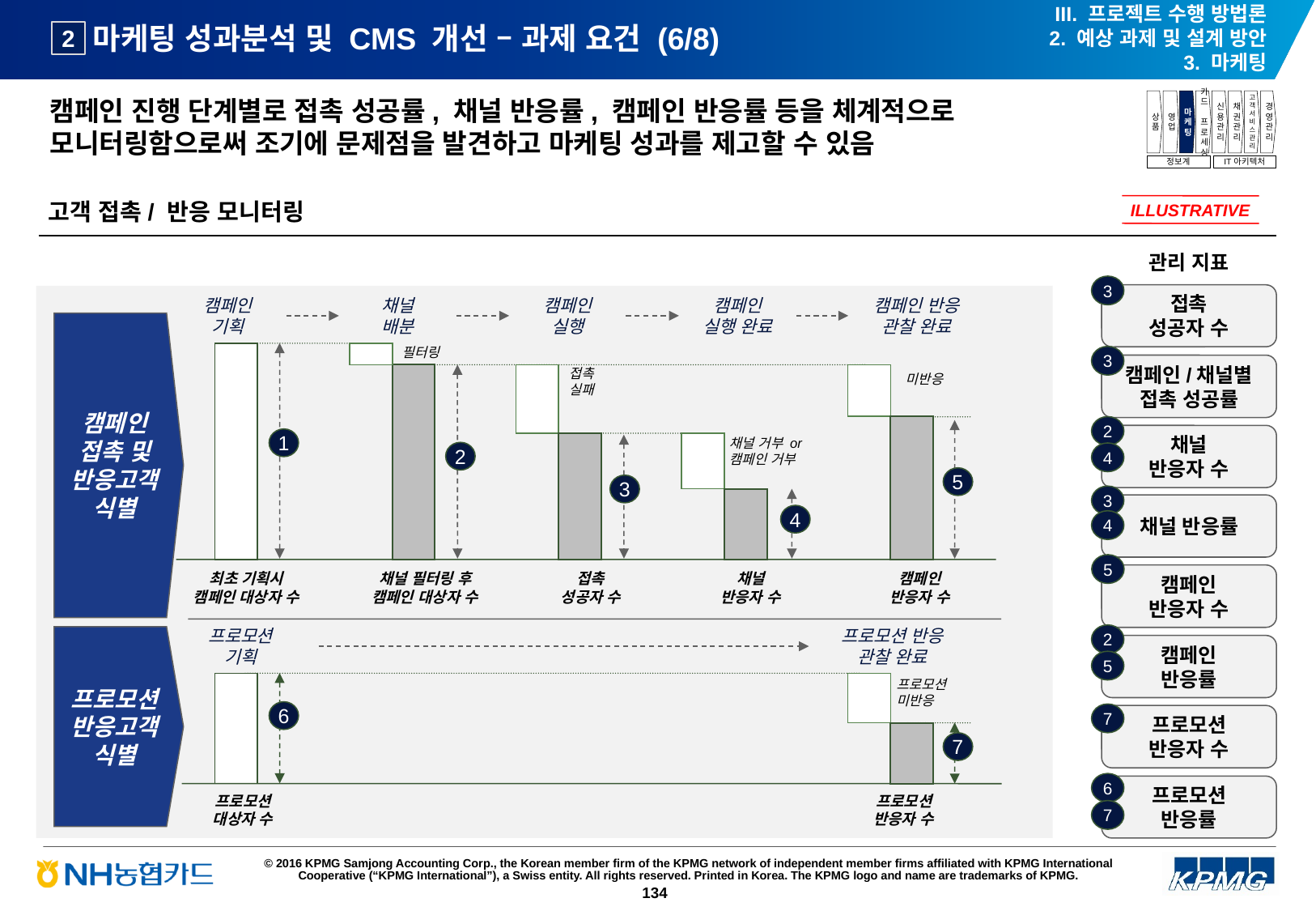

III. 프로젝트 수행 방법론
2. 예상 과제 및 설계 방안
3. 마케팅
# 마케팅 성과분석 및 CMS 개선 – 과제 요건 (6/8)
2
캠페인 진행 단계별로 접촉 성공률, 채널 반응률, 캠페인 반응률 등을 체계적으로 모니터링함으로써 조기에 문제점을 발견하고 마케팅 성과를 제고할 수 있음
상품
영업
마케팅
카드
프로세싱
신용관리
채권관리
고객서비스관리
경영관리
정보계
IT아키텍처
고객 접촉/ 반응 모니터링
ILLUSTRATIVE
관리 지표
3
접촉
성공자 수

접촉
성공자 수
캠페인
기획
채널
배분
캠페인
실행
캠페인
실행 완료
캠페인 반응
관찰 완료
필터링

접촉
실패

미반응

1
채널 거부 or
캠페인 거부

2
5
3

4

최초 기획시
캠페인 대상자 수
채널 필터링 후
캠페인 대상자 수
접촉
성공자 수
채널
반응자 수
캠페인
반응자 수

프로모션
기획
프로모션 반응
관찰 완료
프로모션
미반응

6

7

프로모션
대상자 수
프로모션
반응자 수
캠페인
접촉 및
반응고객
식별
3
캠페인/채널별
접촉 성공률
캠페인/채널별
접촉 성공률
2
채널
반응자 수
채널
반응자 수
4
3
채널 반응률
채널 반응률
4
5
캠페인
반응자 수
캠페인
반응자 수
2
프로모션
반응고객
식별
캠페인
반응률
캠페인
반응률
5
7
프로모션
반응자 수
프로모션
반응자 수
6
프로모션
반응률
프로모션
반응률
7